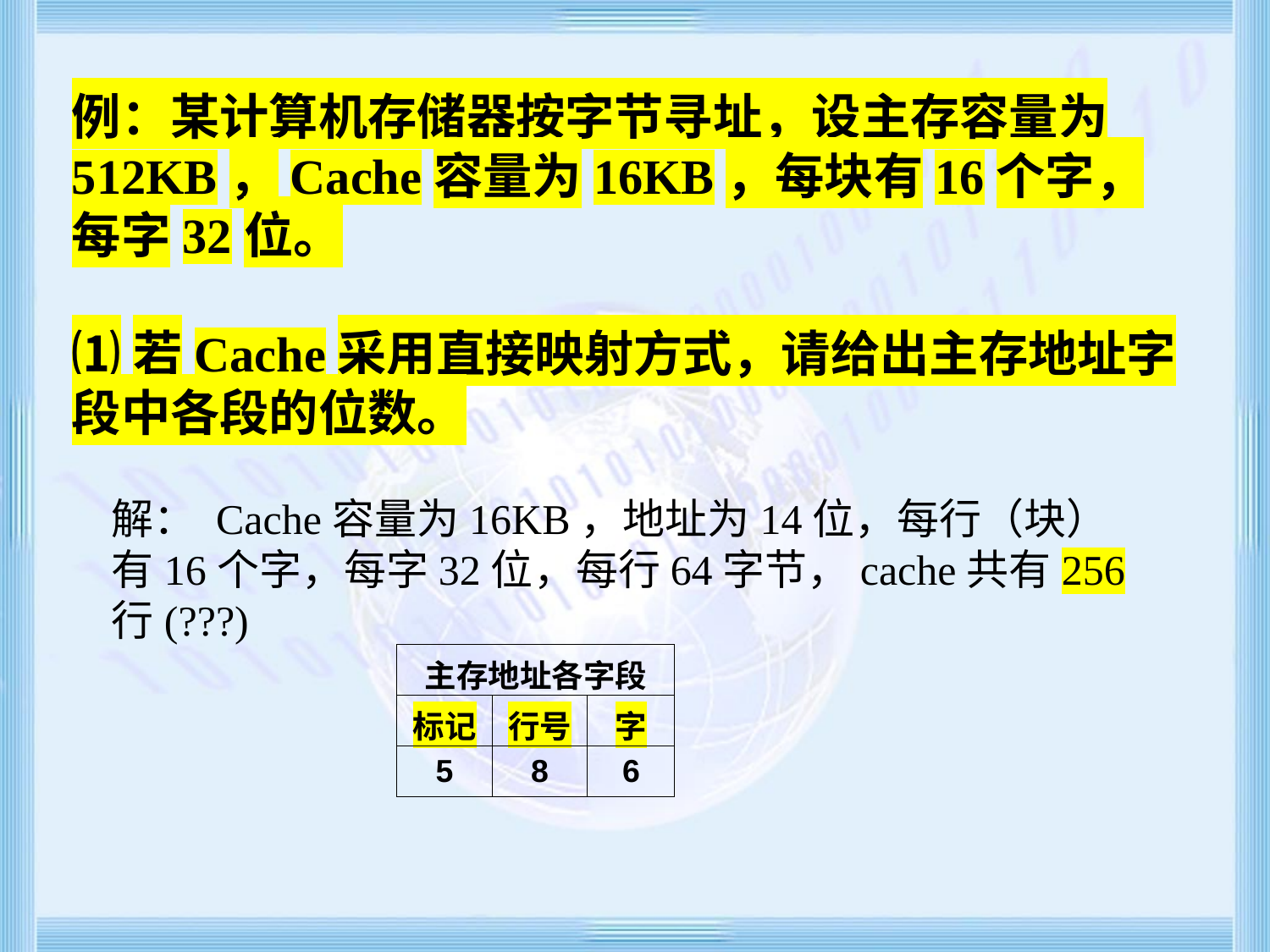

例：某计算机存储器按字节寻址，设主存容量为512KB，Cache容量为16KB，每块有16个字，每字32位。

⑴若Cache采用直接映射方式，请给出主存地址字段中各段的位数。
解： Cache容量为16KB，地址为14位，每行（块）有16个字，每字32位，每行64字节，cache共有256行(???)
| 主存地址各字段 |  |  |
| --- | --- | --- |
| 标记 | 行号 | 字 |
| 5 | 8 | 6 |